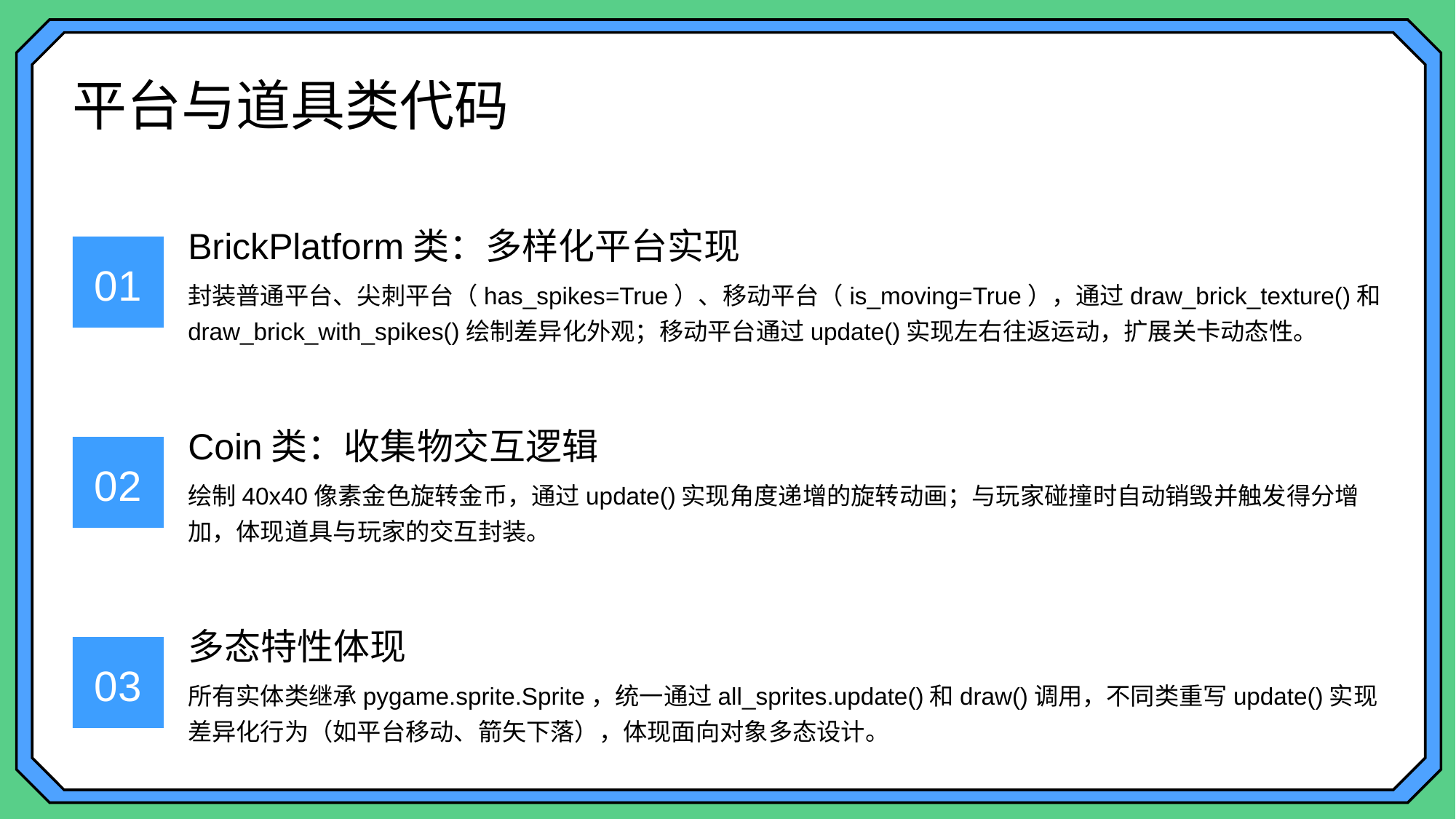

平台与道具类代码
BrickPlatform类：多样化平台实现

01
封装普通平台、尖刺平台（has_spikes=True）、移动平台（is_moving=True），通过draw_brick_texture()和draw_brick_with_spikes()绘制差异化外观；移动平台通过update()实现左右往返运动，扩展关卡动态性。
Coin类：收集物交互逻辑

02
绘制40x40像素金色旋转金币，通过update()实现角度递增的旋转动画；与玩家碰撞时自动销毁并触发得分增加，体现道具与玩家的交互封装。
多态特性体现

03
所有实体类继承pygame.sprite.Sprite，统一通过all_sprites.update()和draw()调用，不同类重写update()实现差异化行为（如平台移动、箭矢下落），体现面向对象多态设计。